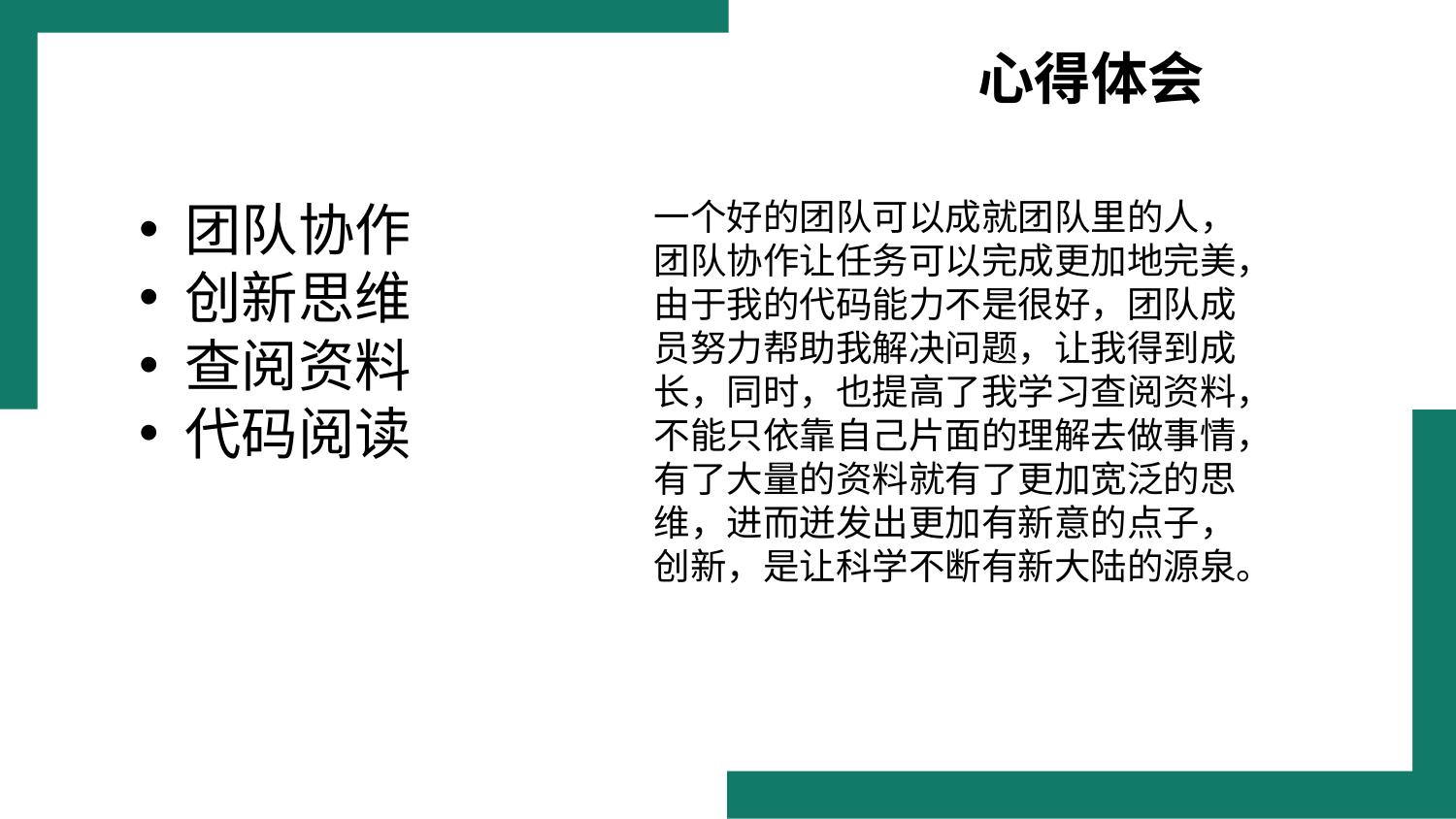

心得体会
团队协作
创新思维
查阅资料
代码阅读
一个好的团队可以成就团队里的人，团队协作让任务可以完成更加地完美，由于我的代码能力不是很好，团队成员努力帮助我解决问题，让我得到成长，同时，也提高了我学习查阅资料，不能只依靠自己片面的理解去做事情，有了大量的资料就有了更加宽泛的思维，进而迸发出更加有新意的点子，创新，是让科学不断有新大陆的源泉。